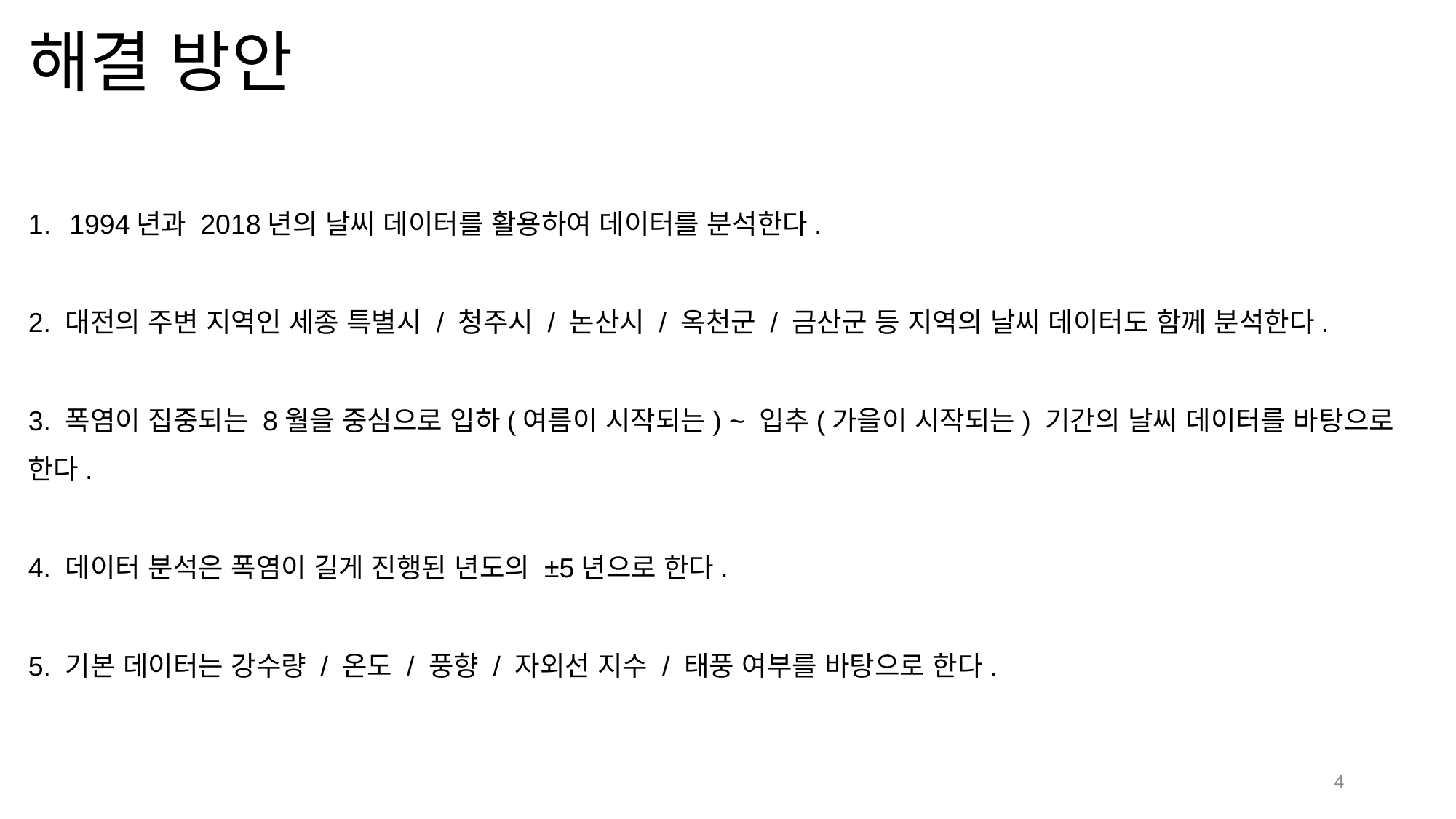

# 해결 방안
1994년과 2018년의 날씨 데이터를 활용하여 데이터를 분석한다.

2. 대전의 주변 지역인 세종 특별시 / 청주시 / 논산시 / 옥천군 / 금산군 등 지역의 날씨 데이터도 함께 분석한다.

3. 폭염이 집중되는 8월을 중심으로 입하(여름이 시작되는) ~ 입추(가을이 시작되는) 기간의 날씨 데이터를 바탕으로 한다.

4. 데이터 분석은 폭염이 길게 진행된 년도의 ±5년으로 한다.

5. 기본 데이터는 강수량 / 온도 / 풍향 / 자외선 지수 / 태풍 여부를 바탕으로 한다.
4